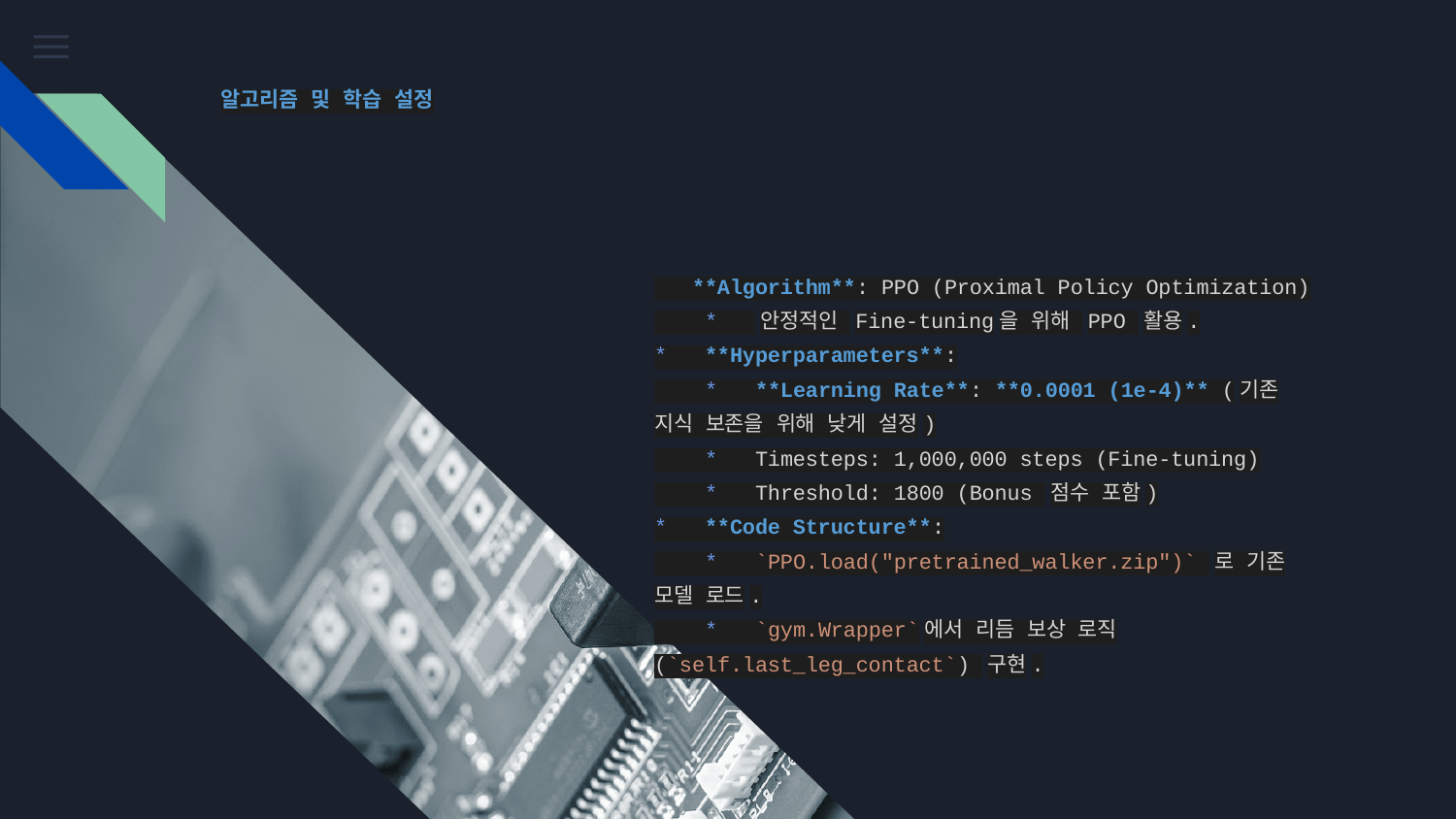

# 알고리즘 및 학습 설정

   **Algorithm**: PPO (Proximal Policy Optimization)
    *   안정적인 Fine-tuning을 위해 PPO 활용.
*   **Hyperparameters**:
    *   **Learning Rate**: **0.0001 (1e-4)** (기존 지식 보존을 위해 낮게 설정)
    *   Timesteps: 1,000,000 steps (Fine-tuning)
    *   Threshold: 1800 (Bonus 점수 포함)
*   **Code Structure**:
    *   `PPO.load("pretrained_walker.zip")` 로 기존 모델 로드.
    *   `gym.Wrapper`에서 리듬 보상 로직(`self.last_leg_contact`) 구현.